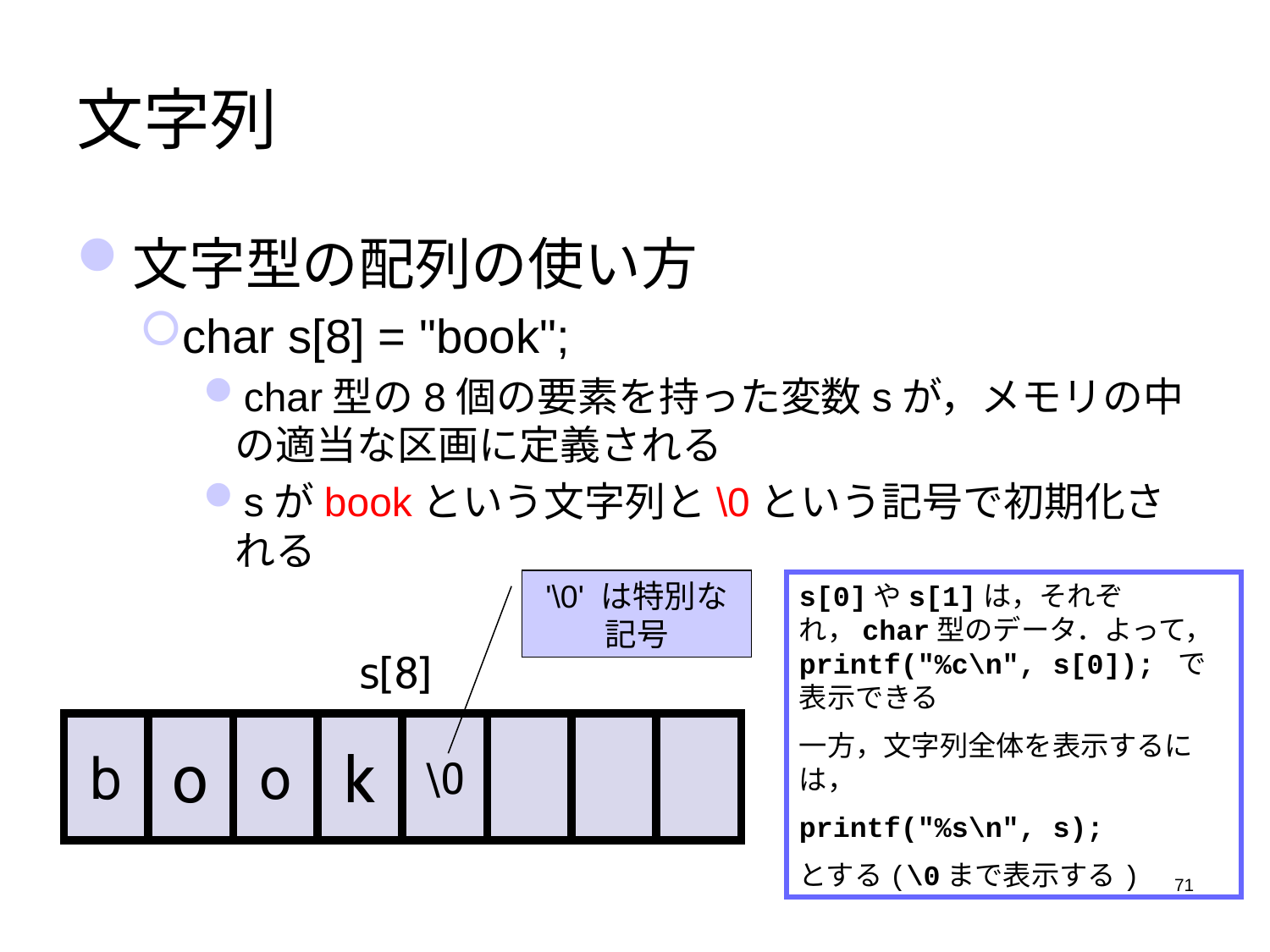

# 文字列
文字型の配列の使い方
char s[8] = "book";
char型の8個の要素を持った変数sが，メモリの中の適当な区画に定義される
sがbookという文字列と\0という記号で初期化される
'\0' は特別な記号
s[0]やs[1]は，それぞれ，char型のデータ．よって，printf("%c\n", s[0]); で表示できる
一方，文字列全体を表示するには，
printf("%s\n", s);
とする(\0まで表示する)
s[8]
b

o
o
k
\0

71